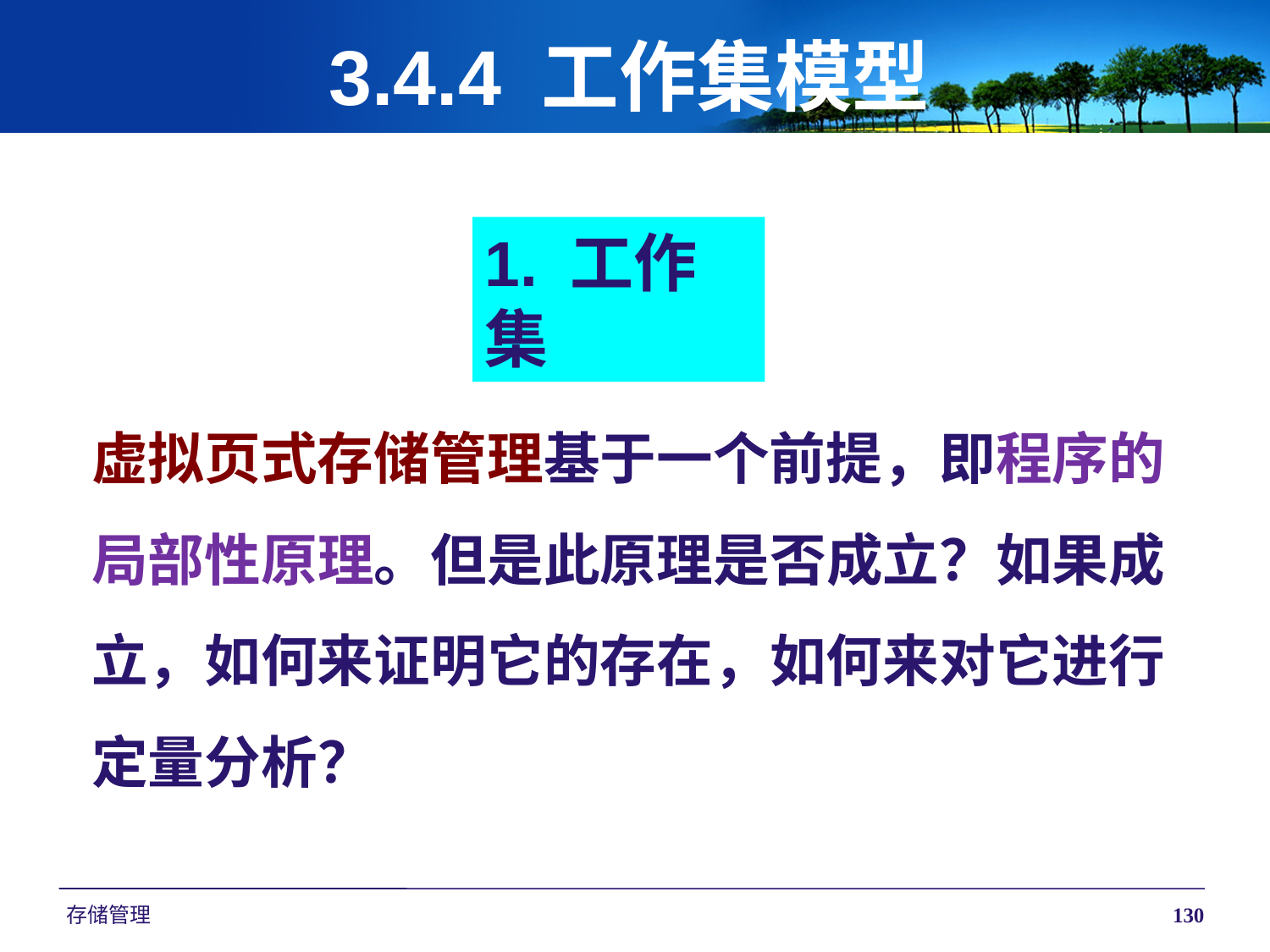

# 3.4.4 工作集模型
1. 工作集
虚拟页式存储管理基于一个前提，即程序的局部性原理。但是此原理是否成立？如果成立，如何来证明它的存在，如何来对它进行定量分析？
存储管理
130